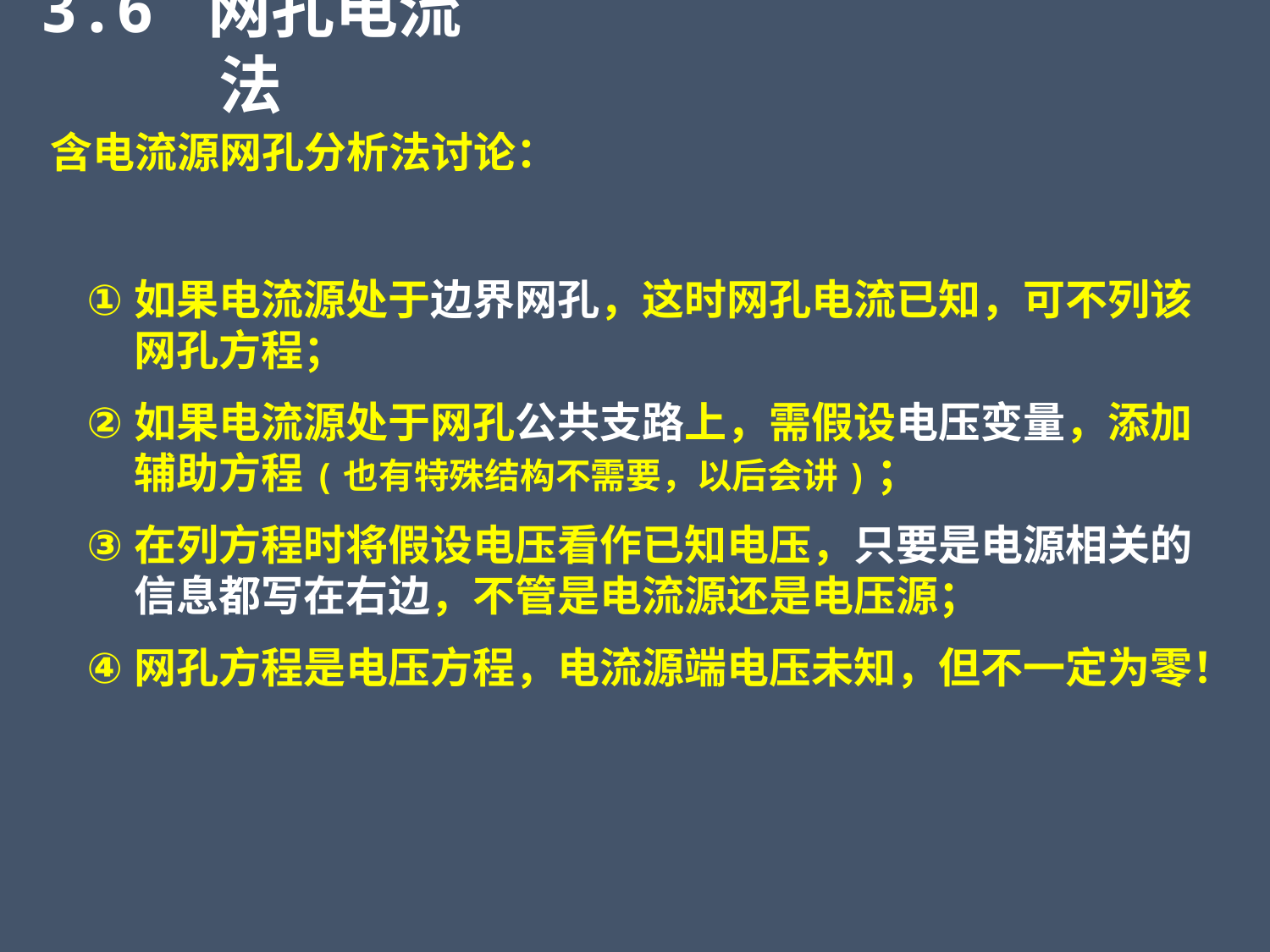

3.6 网孔电流法
含电流源网孔分析法讨论：
如果电流源处于边界网孔，这时网孔电流已知，可不列该网孔方程；
如果电流源处于网孔公共支路上，需假设电压变量，添加辅助方程(也有特殊结构不需要，以后会讲)；
在列方程时将假设电压看作已知电压，只要是电源相关的信息都写在右边，不管是电流源还是电压源；
网孔方程是电压方程，电流源端电压未知，但不一定为零！